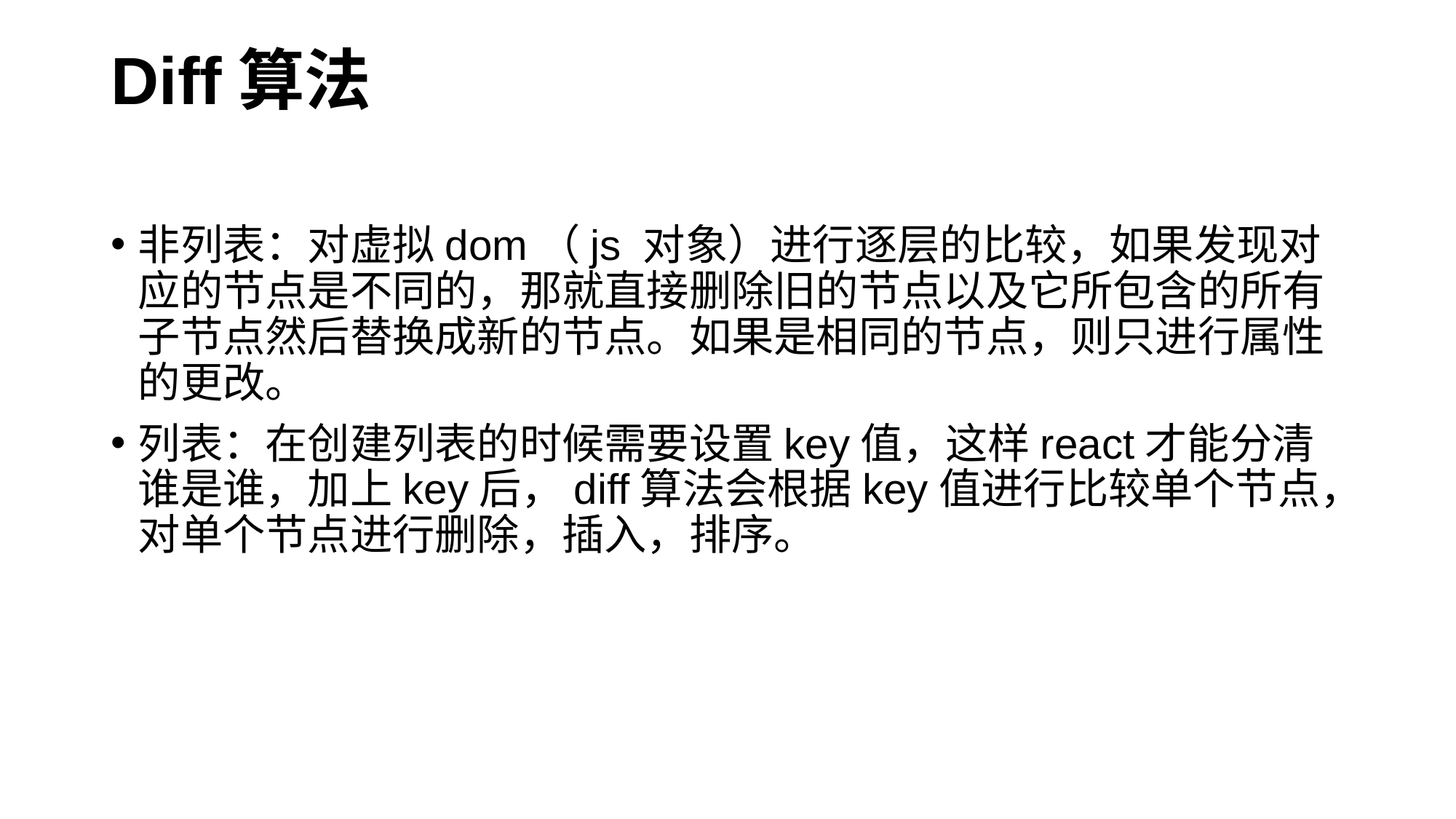

# Diff算法
非列表：对虚拟dom（js 对象）进行逐层的比较，如果发现对应的节点是不同的，那就直接删除旧的节点以及它所包含的所有子节点然后替换成新的节点。如果是相同的节点，则只进行属性的更改。
列表：在创建列表的时候需要设置key值，这样react才能分清谁是谁，加上key后，diff算法会根据key值进行比较单个节点，对单个节点进行删除，插入，排序。